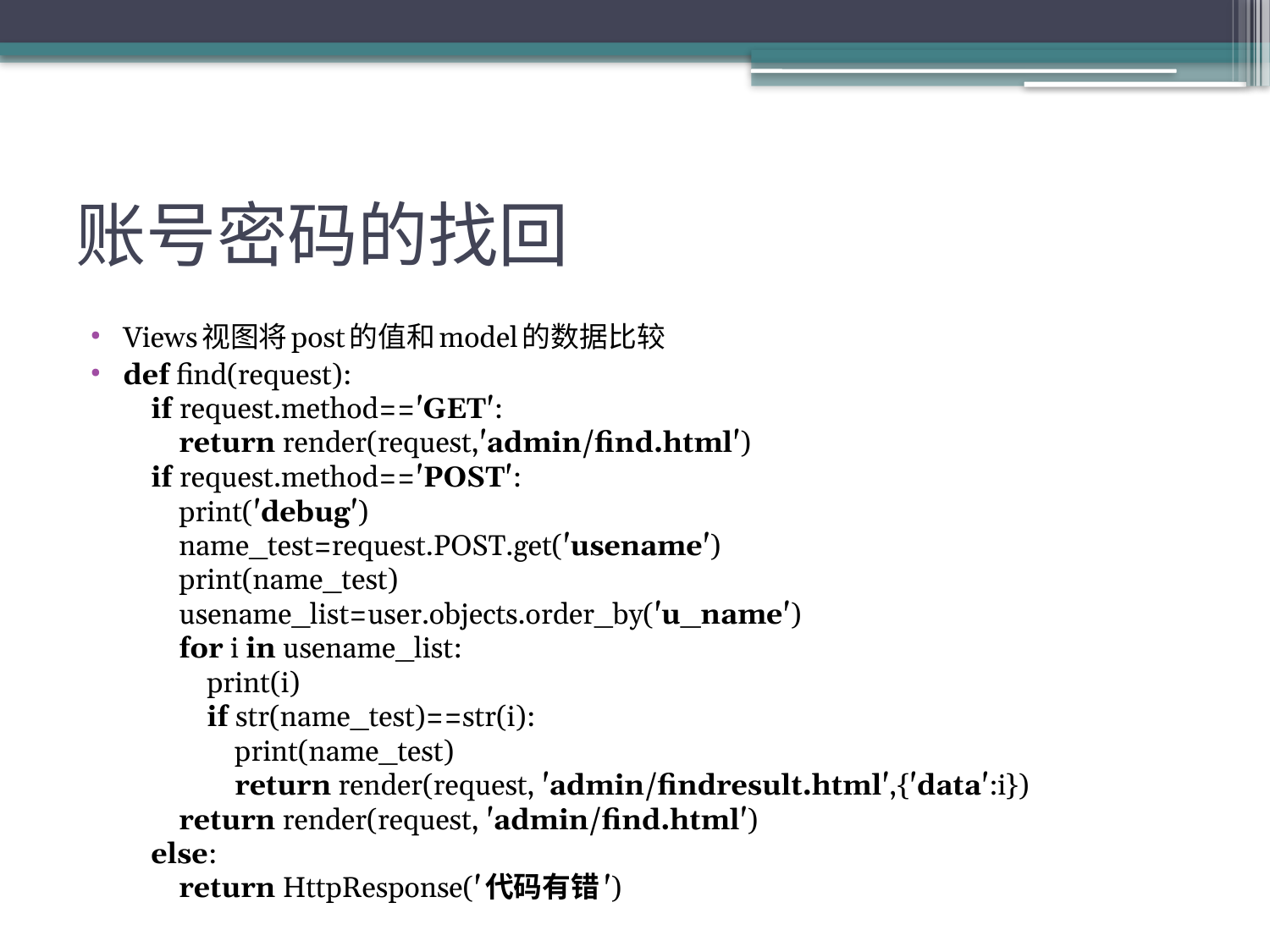

# 账号密码的找回
Views视图将post的值和model的数据比较
def find(request):
    if request.method=='GET':
        return render(request,'admin/find.html')
    if request.method=='POST':
        print('debug')
        name_test=request.POST.get('usename')
        print(name_test)
        usename_list=user.objects.order_by('u_name')
        for i in usename_list:
            print(i)
            if str(name_test)==str(i):
                print(name_test)
                return render(request, 'admin/findresult.html',{'data':i})
        return render(request, 'admin/find.html')
    else:
        return HttpResponse('代码有错')